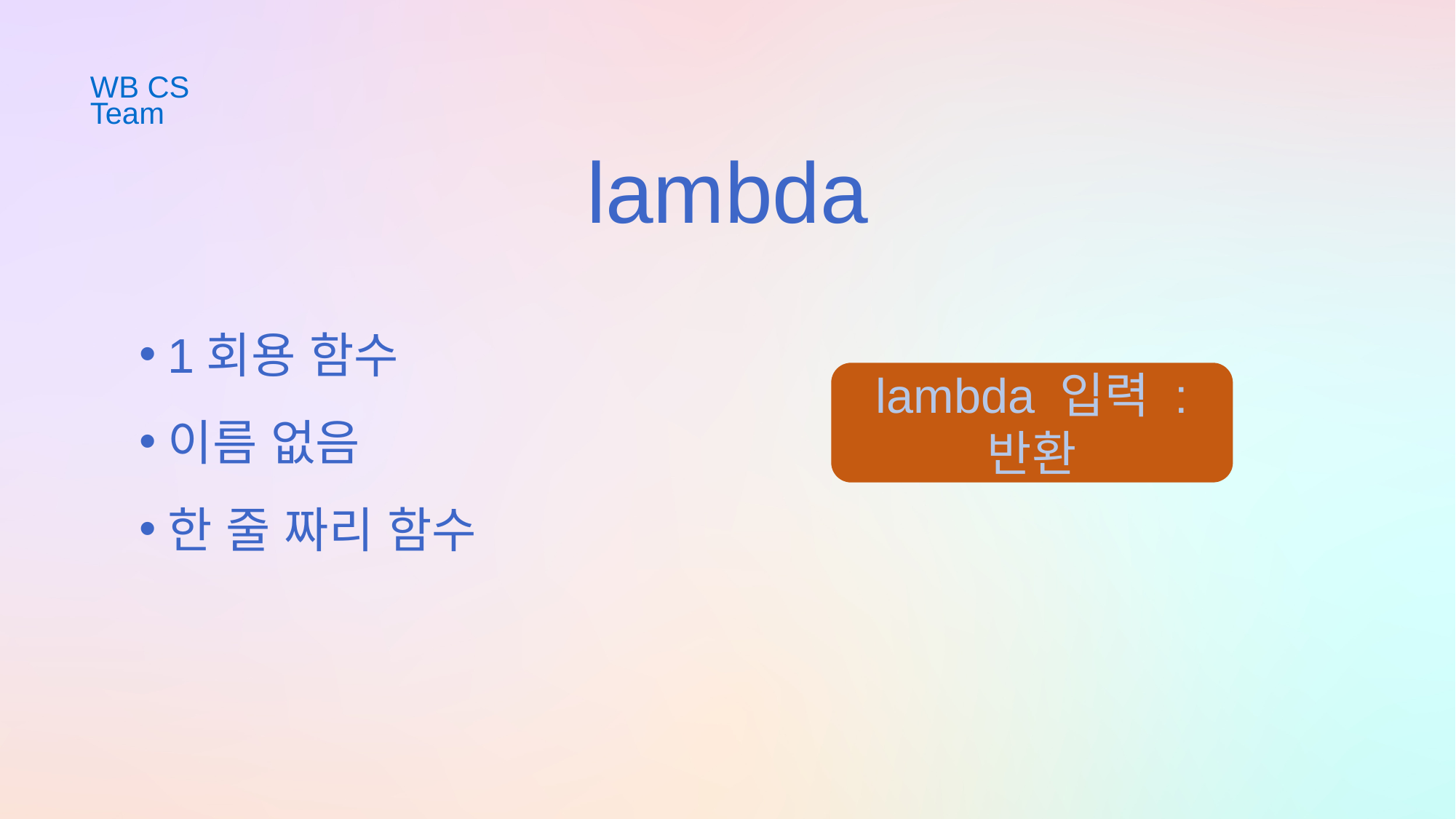

WB CS Team
lambda
1회용 함수
이름 없음
한 줄 짜리 함수
lambda 입력 : 반환